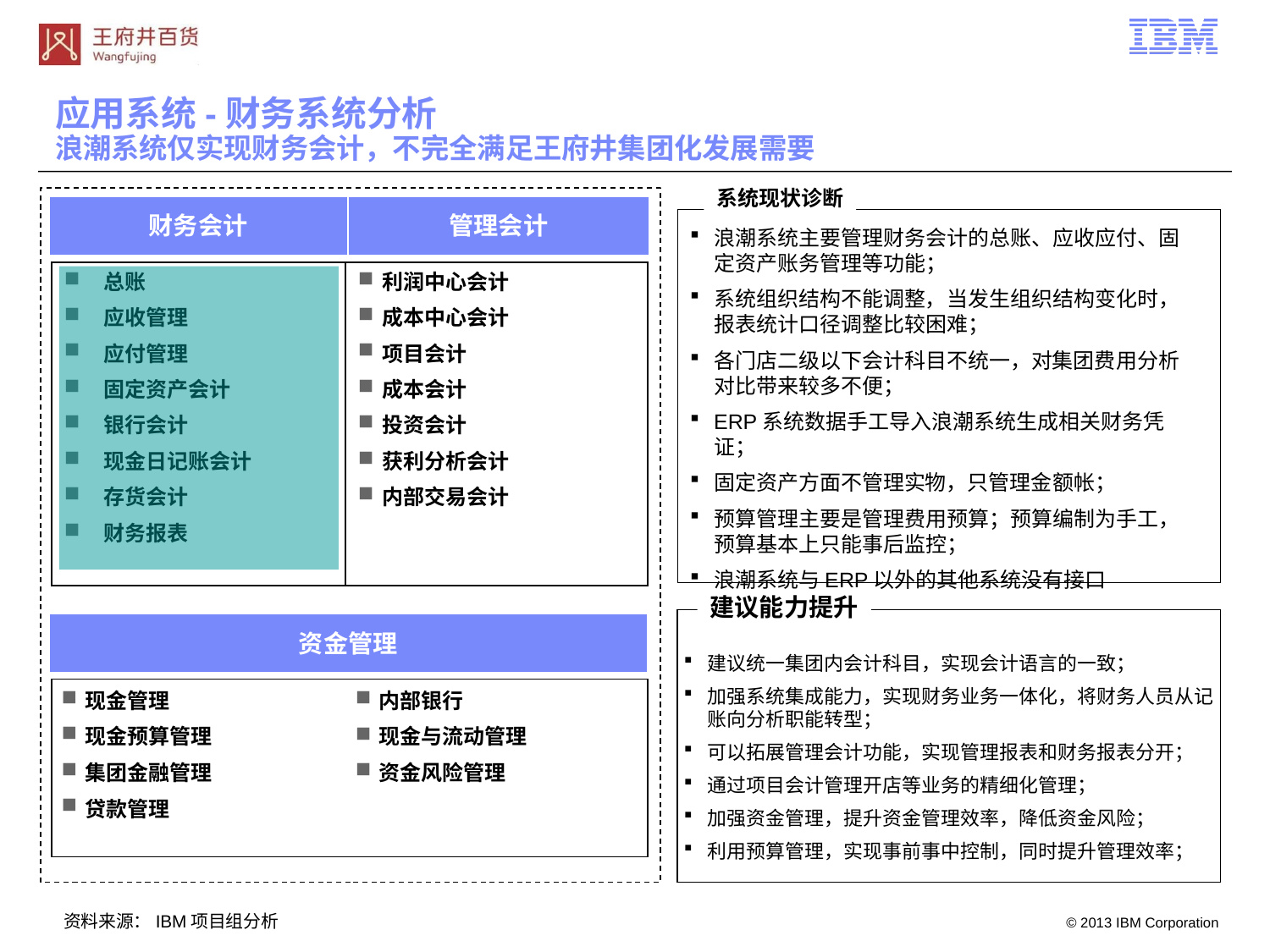

应用系统-财务系统分析
浪潮系统仅实现财务会计，不完全满足王府井集团化发展需要
系统现状诊断

财务会计
管理会计

浪潮系统主要管理财务会计的总账、应收应付、固定资产账务管理等功能；
系统组织结构不能调整，当发生组织结构变化时，报表统计口径调整比较困难；
各门店二级以下会计科目不统一，对集团费用分析对比带来较多不便；
ERP系统数据手工导入浪潮系统生成相关财务凭证；
固定资产方面不管理实物，只管理金额帐；
预算管理主要是管理费用预算；预算编制为手工，预算基本上只能事后监控；
浪潮系统与ERP以外的其他系统没有接口

利润中心会计
成本中心会计
项目会计
成本会计
投资会计
获利分析会计
内部交易会计
总账
应收管理
应付管理
固定资产会计
银行会计
现金日记账会计
存货会计
财务报表

建议能力提升

建议统一集团内会计科目，实现会计语言的一致；
加强系统集成能力，实现财务业务一体化，将财务人员从记账向分析职能转型；
可以拓展管理会计功能，实现管理报表和财务报表分开；
通过项目会计管理开店等业务的精细化管理；
加强资金管理，提升资金管理效率，降低资金风险；
利用预算管理，实现事前事中控制，同时提升管理效率；

资金管理

现金管理
现金预算管理
集团金融管理
贷款管理
内部银行
现金与流动管理
资金风险管理
资料来源：IBM项目组分析